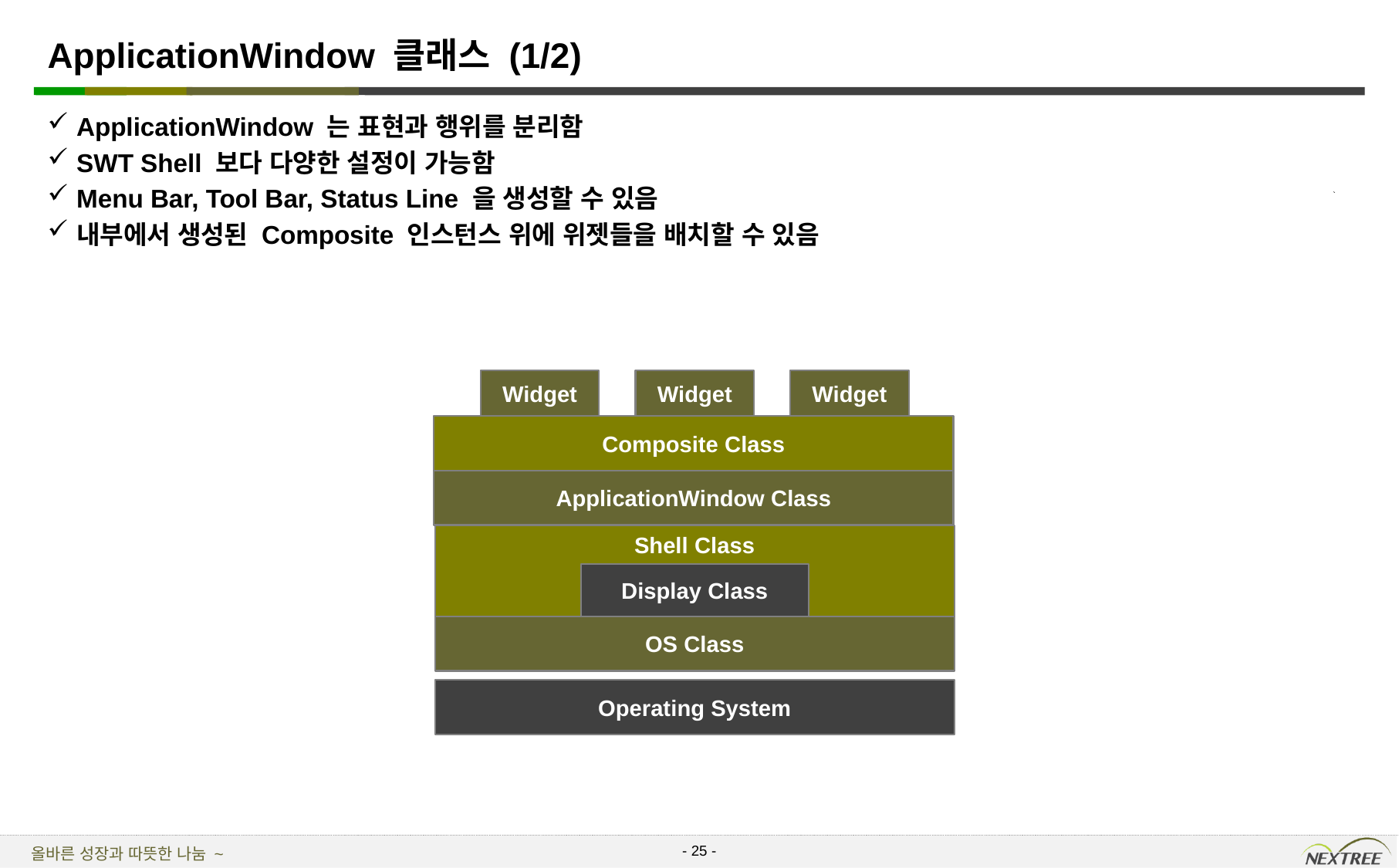

# ApplicationWindow 클래스 (1/2)
ApplicationWindow 는 표현과 행위를 분리함
SWT Shell 보다 다양한 설정이 가능함
Menu Bar, Tool Bar, Status Line 을 생성할 수 있음
내부에서 생성된 Composite 인스턴스 위에 위젯들을 배치할 수 있음
Widget
Widget
Widget
Composite Class
ApplicationWindow Class
Shell Class
Display Class
OS Class
Operating System